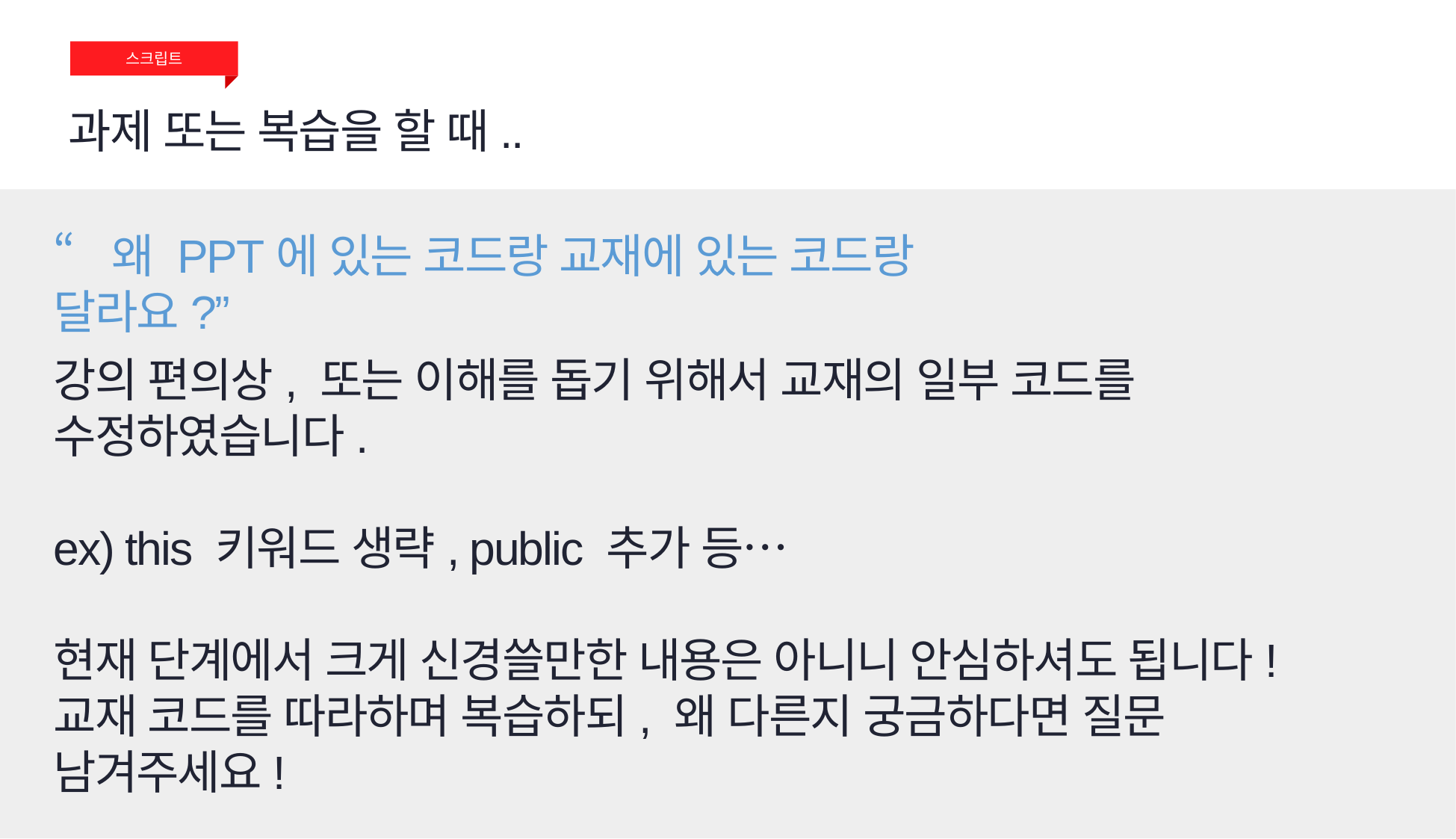

스크립트

과제 또는 복습을 할 때..
“왜 PPT에 있는 코드랑 교재에 있는 코드랑 달라요?”
강의 편의상, 또는 이해를 돕기 위해서 교재의 일부 코드를 수정하였습니다.

ex) this 키워드 생략, public 추가 등…

현재 단계에서 크게 신경쓸만한 내용은 아니니 안심하셔도 됩니다!
교재 코드를 따라하며 복습하되, 왜 다른지 궁금하다면 질문 남겨주세요!